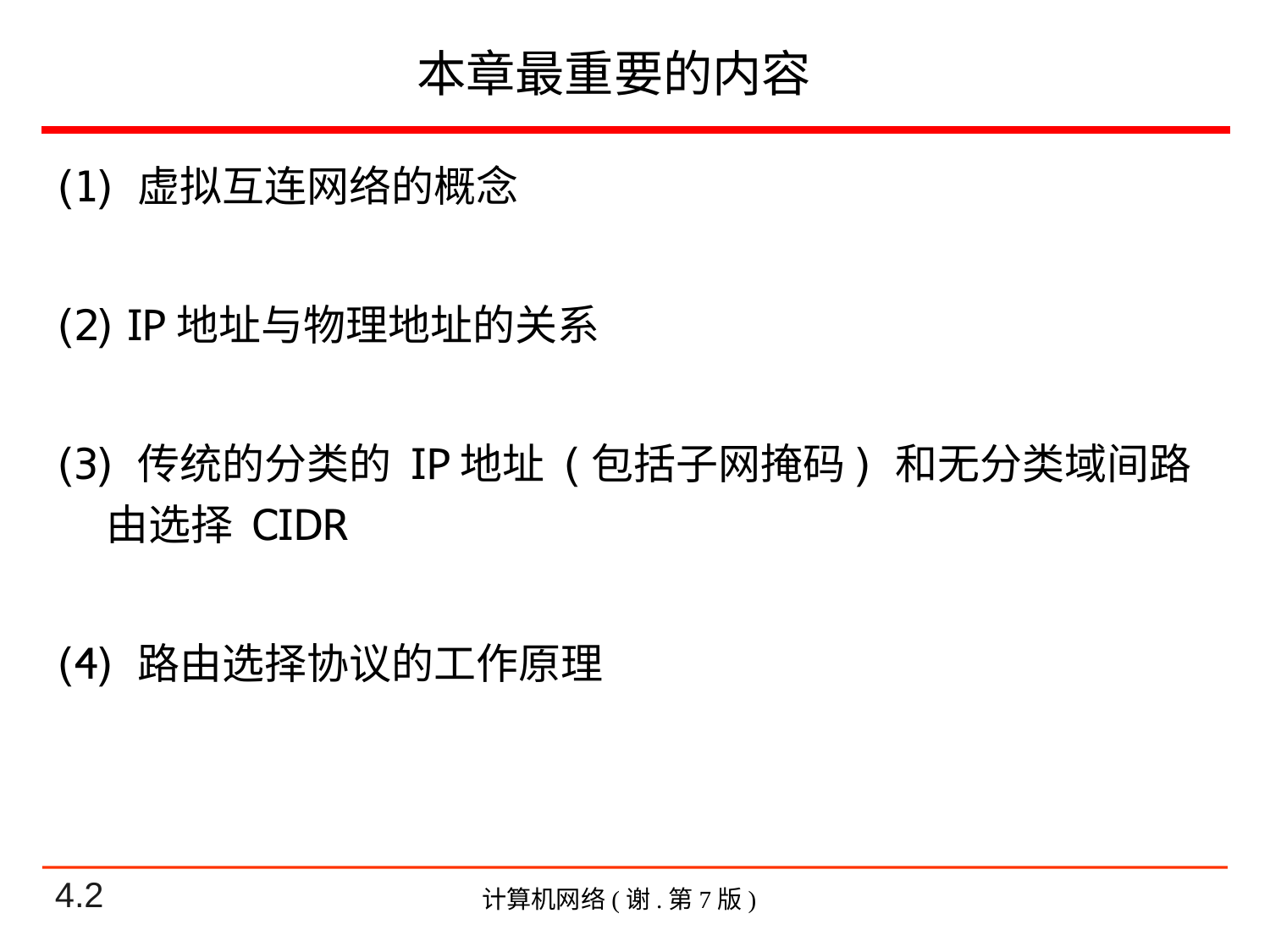

# 本章最重要的内容
(1) 虚拟互连网络的概念

(2) IP地址与物理地址的关系

(3) 传统的分类的 IP地址 (包括子网掩码) 和无分类域间路由选择 CIDR

(4) 路由选择协议的工作原理